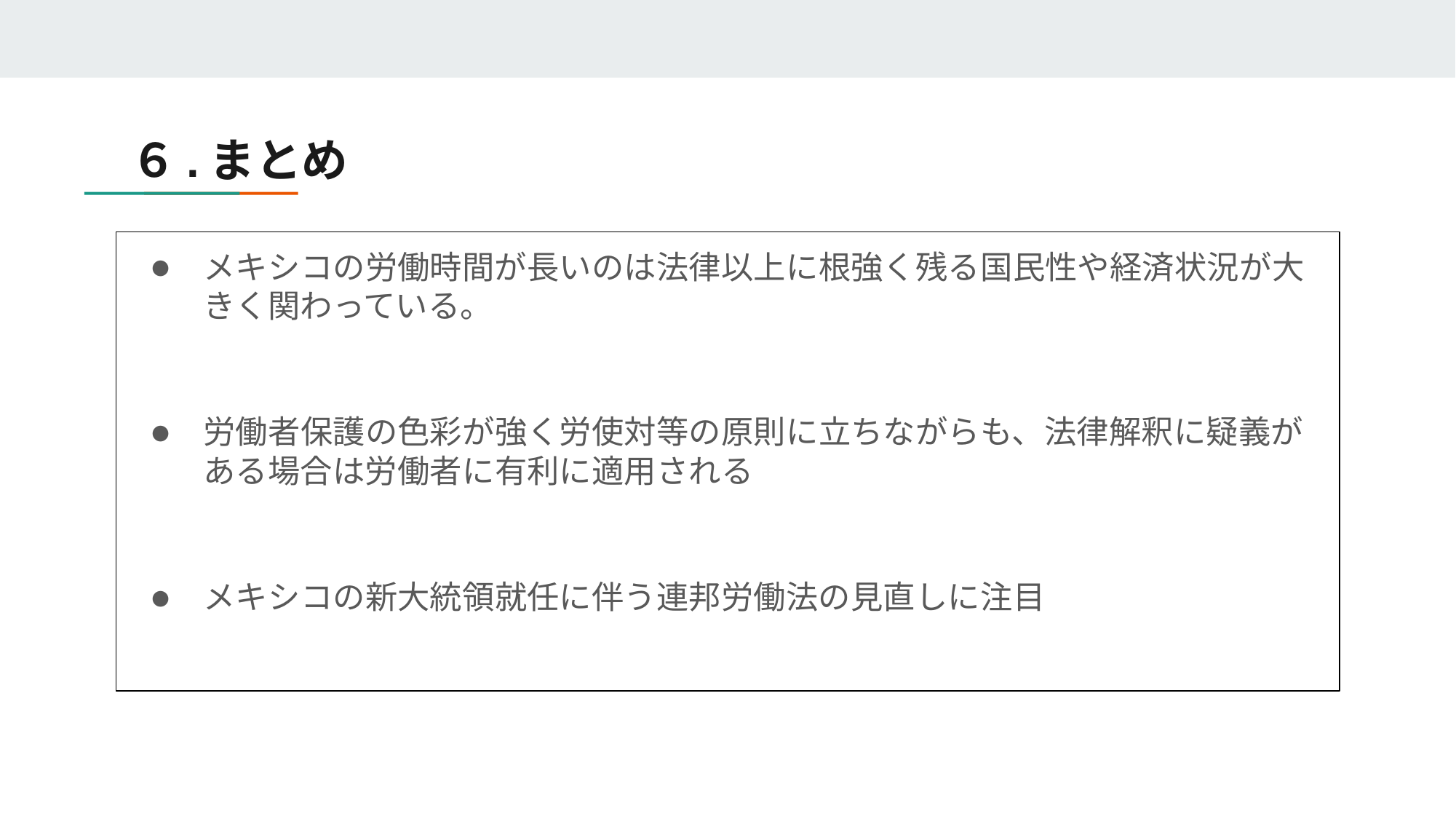

# ６.まとめ
メキシコの労働時間が長いのは法律以上に根強く残る国民性や経済状況が大きく関わっている。

労働者保護の色彩が強く労使対等の原則に立ちながらも、法律解釈に疑義がある場合は労働者に有利に適用される

メキシコの新大統領就任に伴う連邦労働法の見直しに注目